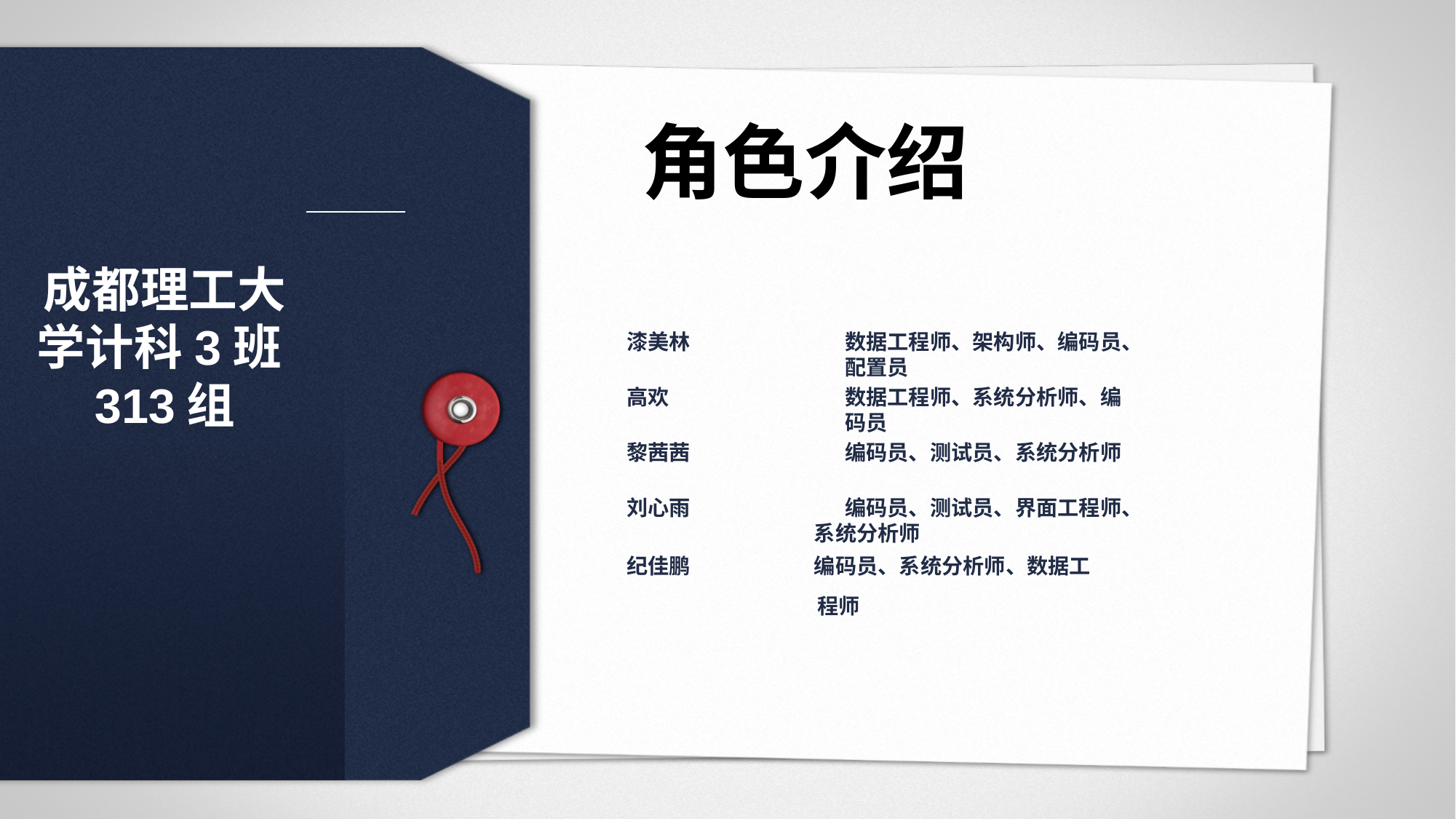

角色介绍
成都理工大学计科3班313组
漆美林  		数据工程师、架构师、编码员、 		配置员
高欢		数据工程师、系统分析师、编   		码员
黎茜茜		编码员、测试员、系统分析师
刘心雨		编码员、测试员、界面工程师、               	                系统分析师
纪佳鹏	                编码员、系统分析师、数据工	          程师